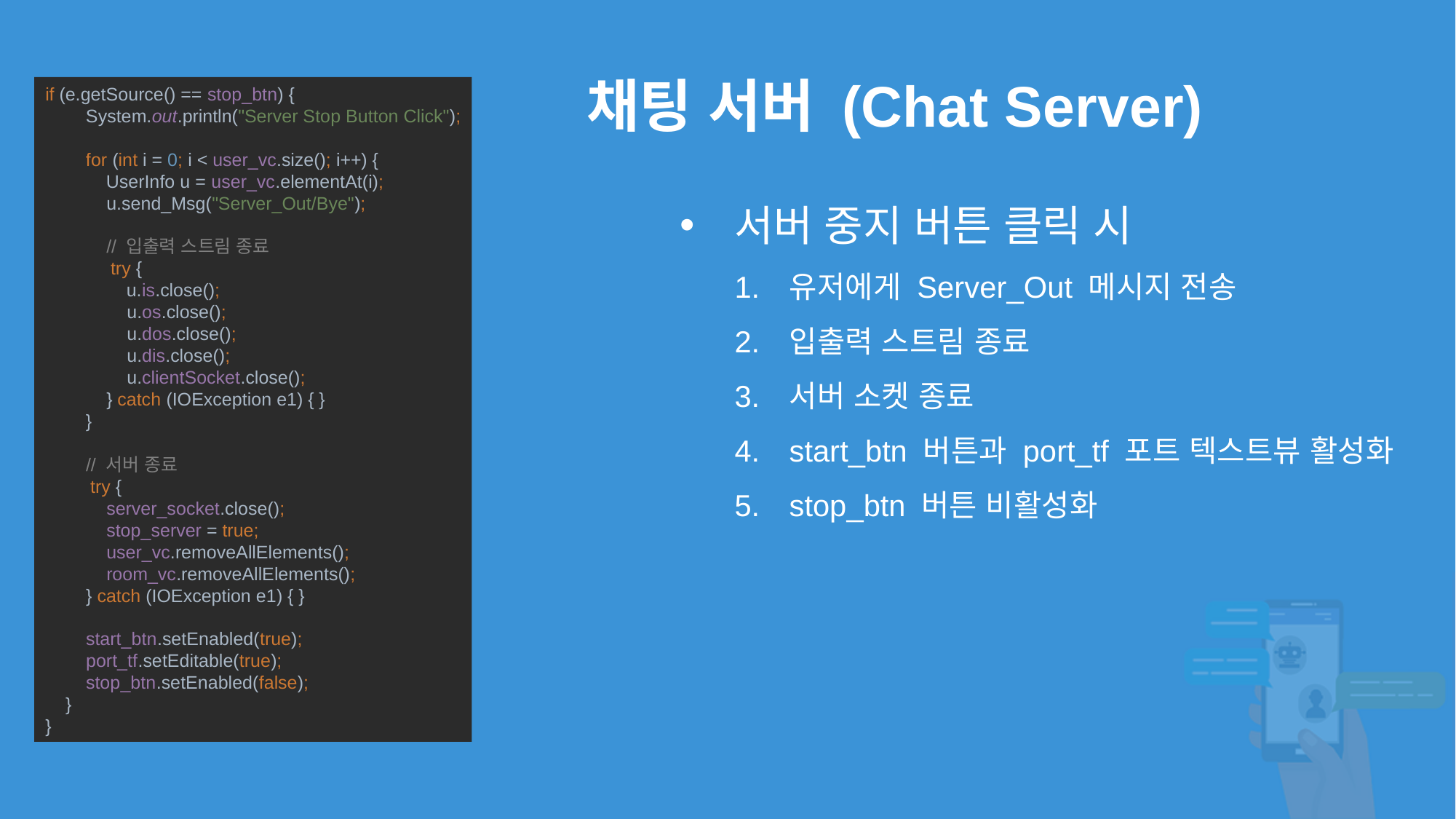

# 채팅 서버 (Chat Server)
if (e.getSource() == stop_btn) {
        System.out.println("Server Stop Button Click");
        for (int i = 0; i < user_vc.size(); i++) {
            UserInfo u = user_vc.elementAt(i);
            u.send_Msg("Server_Out/Bye");

            // 입출력 스트림 종료
            try {
                u.is.close();
                u.os.close();
                u.dos.close();
                u.dis.close();
                u.clientSocket.close();
            } catch (IOException e1) { }
        }

        // 서버 종료
        try {
            server_socket.close();
            stop_server = true;
            user_vc.removeAllElements();
            room_vc.removeAllElements();
        } catch (IOException e1) { }
        start_btn.setEnabled(true);
        port_tf.setEditable(true);
        stop_btn.setEnabled(false);
    }
}
서버 중지 버튼 클릭 시
유저에게 Server_Out 메시지 전송
입출력 스트림 종료
서버 소켓 종료
start_btn 버튼과 port_tf 포트 텍스트뷰 활성화
stop_btn 버튼 비활성화